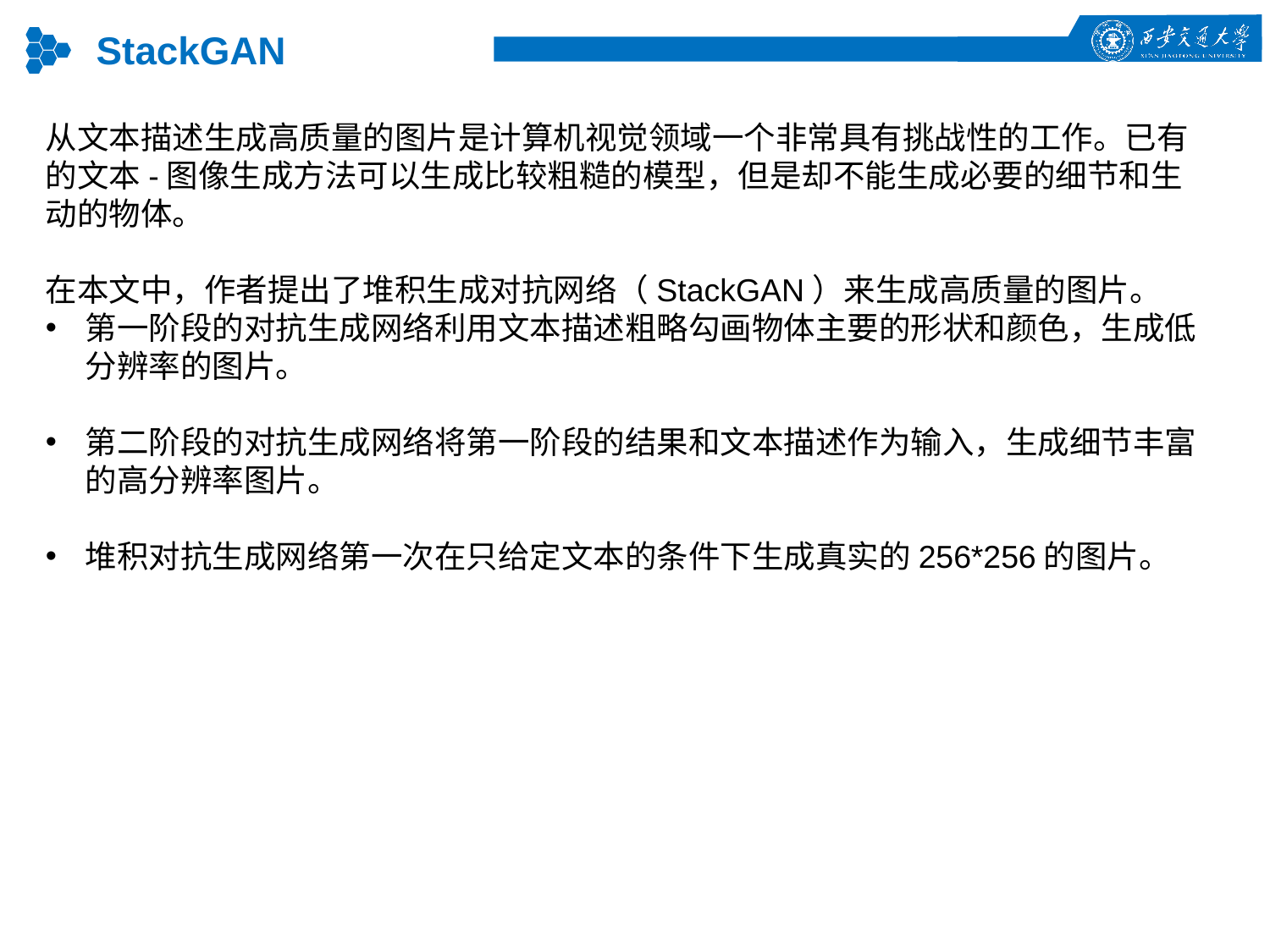

StackGAN

从文本描述生成高质量的图片是计算机视觉领域一个非常具有挑战性的工作。已有的文本-图像生成方法可以生成比较粗糙的模型，但是却不能生成必要的细节和生动的物体。

在本文中，作者提出了堆积生成对抗网络（StackGAN）来生成高质量的图片。
第一阶段的对抗生成网络利用文本描述粗略勾画物体主要的形状和颜色，生成低分辨率的图片。

第二阶段的对抗生成网络将第一阶段的结果和文本描述作为输入，生成细节丰富的高分辨率图片。

堆积对抗生成网络第一次在只给定文本的条件下生成真实的256*256的图片。